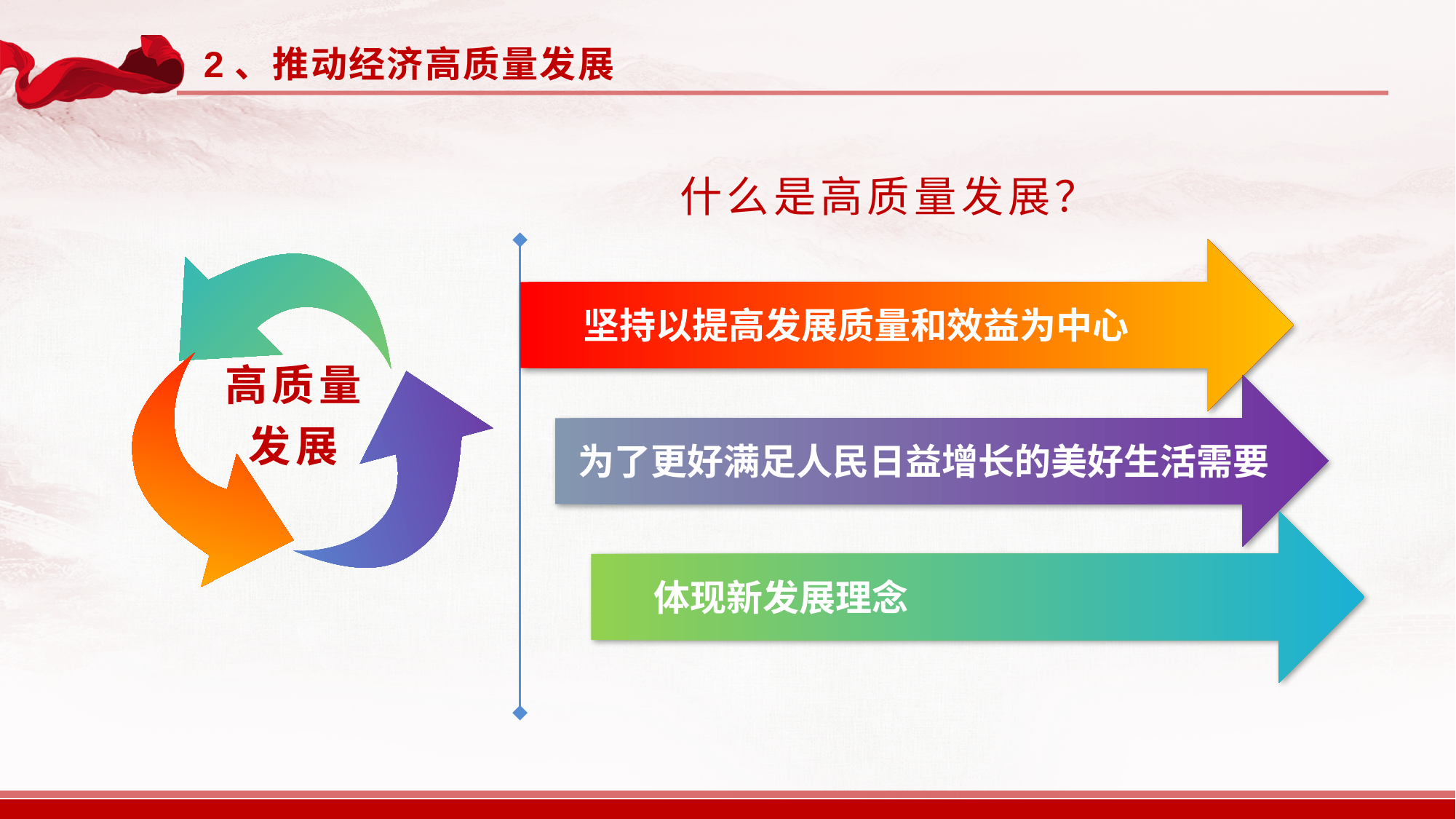

2、推动经济高质量发展
什么是高质量发展？

坚持以提高发展质量和效益为中心
高质量
发展

为了更好满足人民日益增长的美好生活需要

体现新发展理念